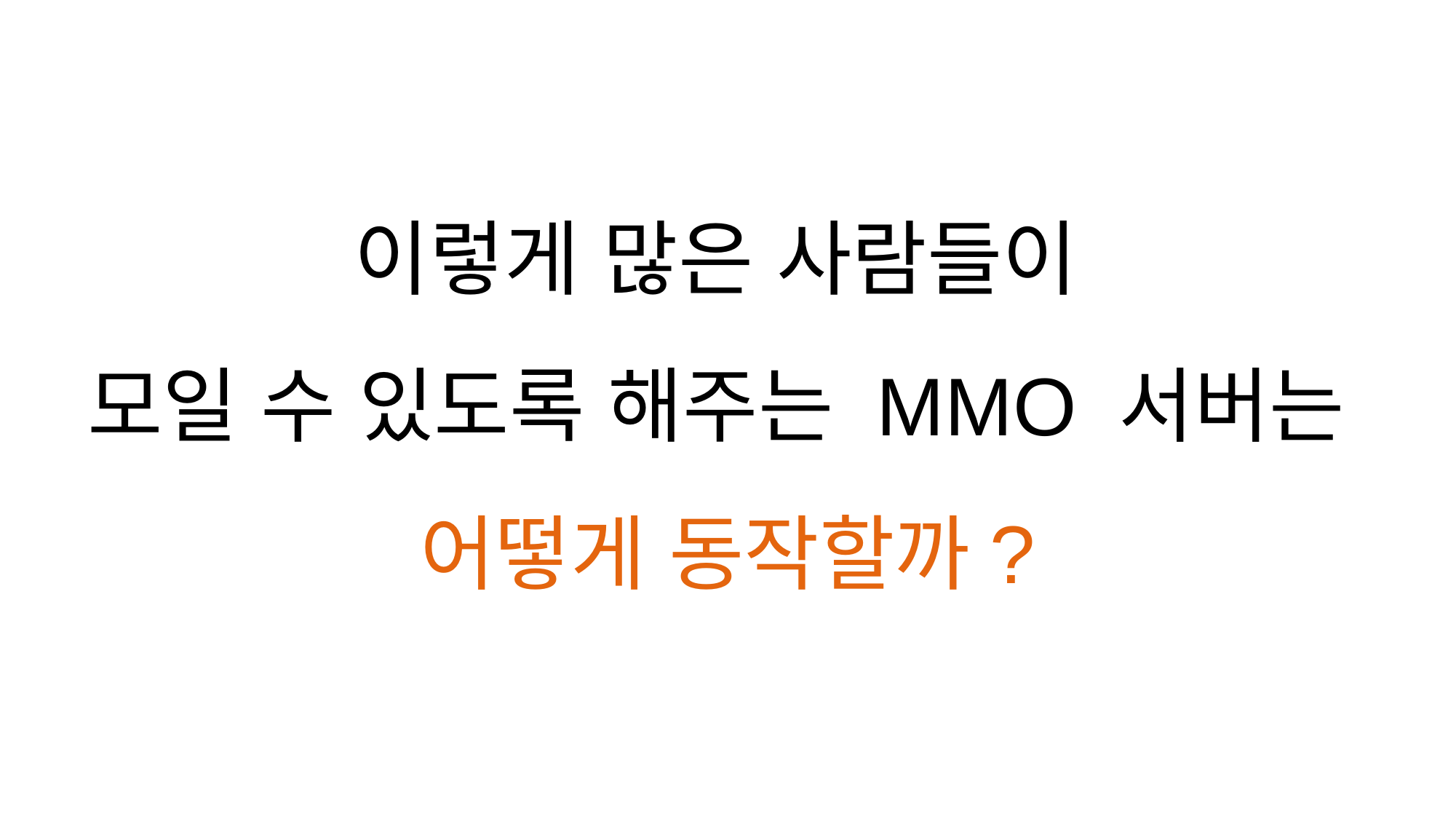

이렇게 많은 사람들이
모일 수 있도록 해주는 MMO 서버는
어떻게 동작할까?